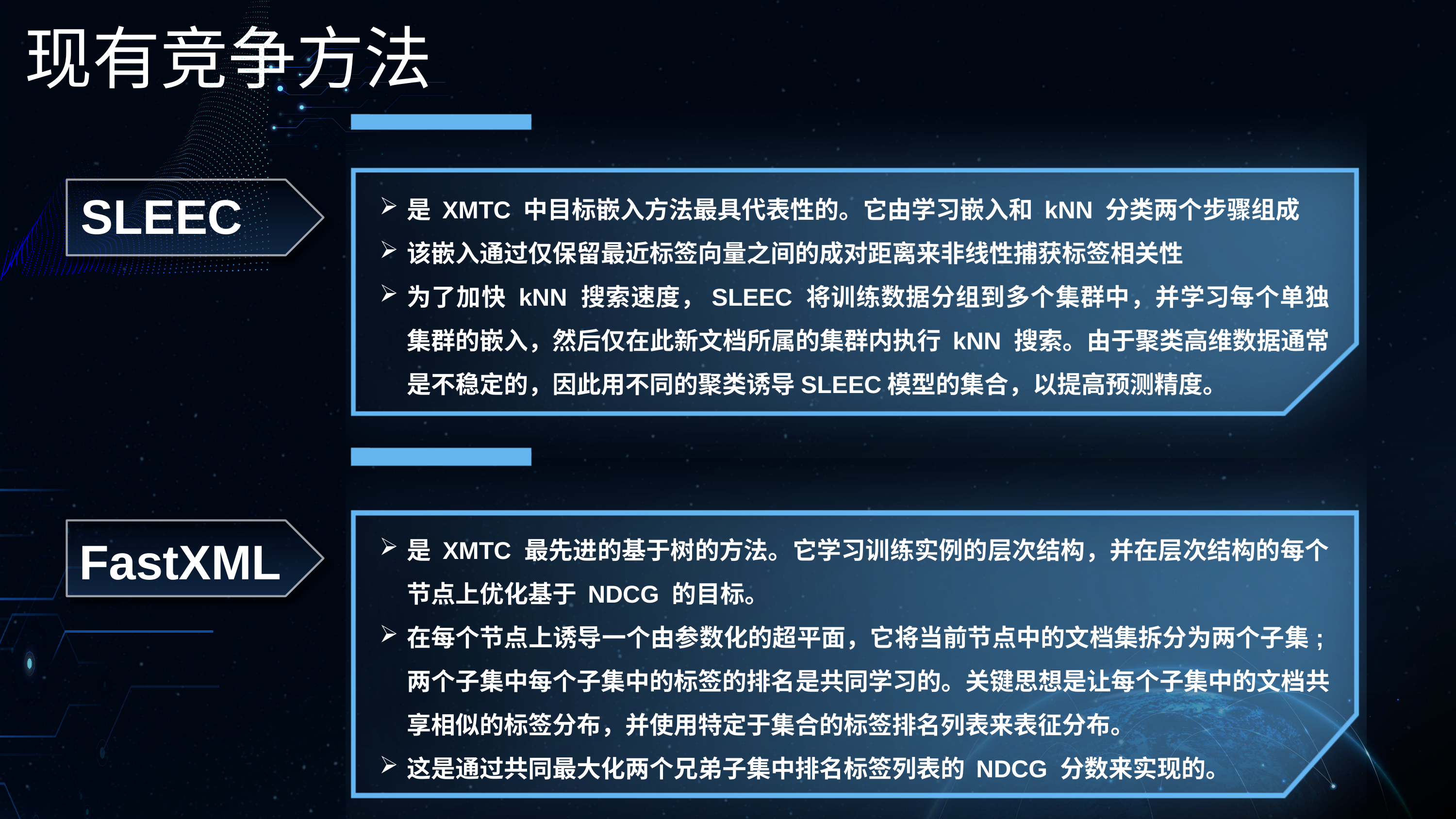

现有竞争方法

是 XMTC 中目标嵌入方法最具代表性的。它由学习嵌入和 kNN 分类两个步骤组成
该嵌入通过仅保留最近标签向量之间的成对距离来非线性捕获标签相关性
为了加快 kNN 搜索速度，SLEEC 将训练数据分组到多个集群中，并学习每个单独集群的嵌入，然后仅在此新文档所属的集群内执行 kNN 搜索。由于聚类高维数据通常是不稳定的，因此用不同的聚类诱导SLEEC模型的集合，以提高预测精度。
SLEEC

是 XMTC 最先进的基于树的方法。它学习训练实例的层次结构，并在层次结构的每个节点上优化基于 NDCG 的目标。
在每个节点上诱导一个由参数化的超平面，它将当前节点中的文档集拆分为两个子集;两个子集中每个子集中的标签的排名是共同学习的。关键思想是让每个子集中的文档共享相似的标签分布，并使用特定于集合的标签排名列表来表征分布。
这是通过共同最大化两个兄弟子集中排名标签列表的 NDCG 分数来实现的。
FastXML